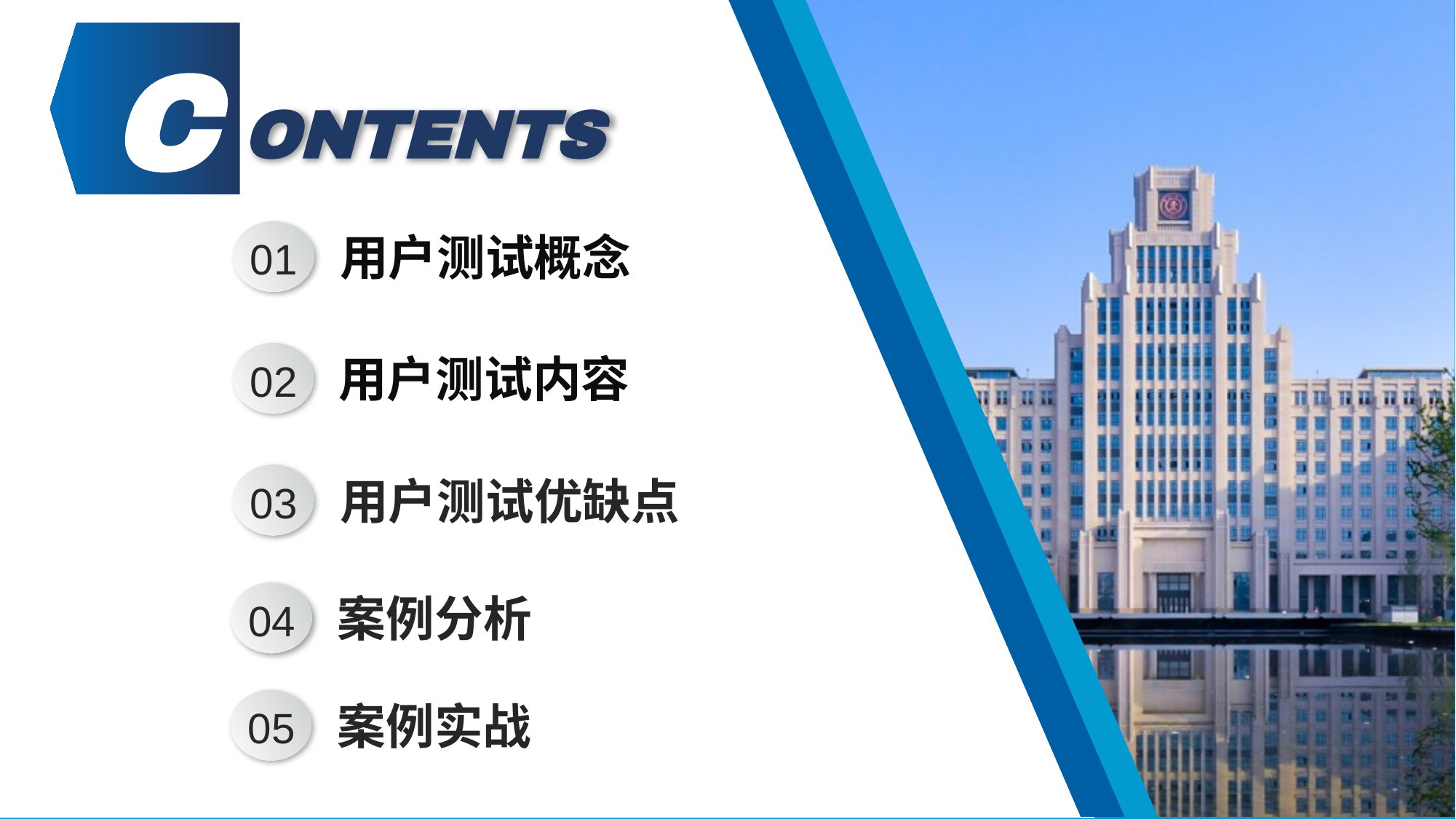

C
ONTENTS

01
用户测试概念

02
用户测试内容

03
用户测试优缺点

04
案例分析

05
案例实战